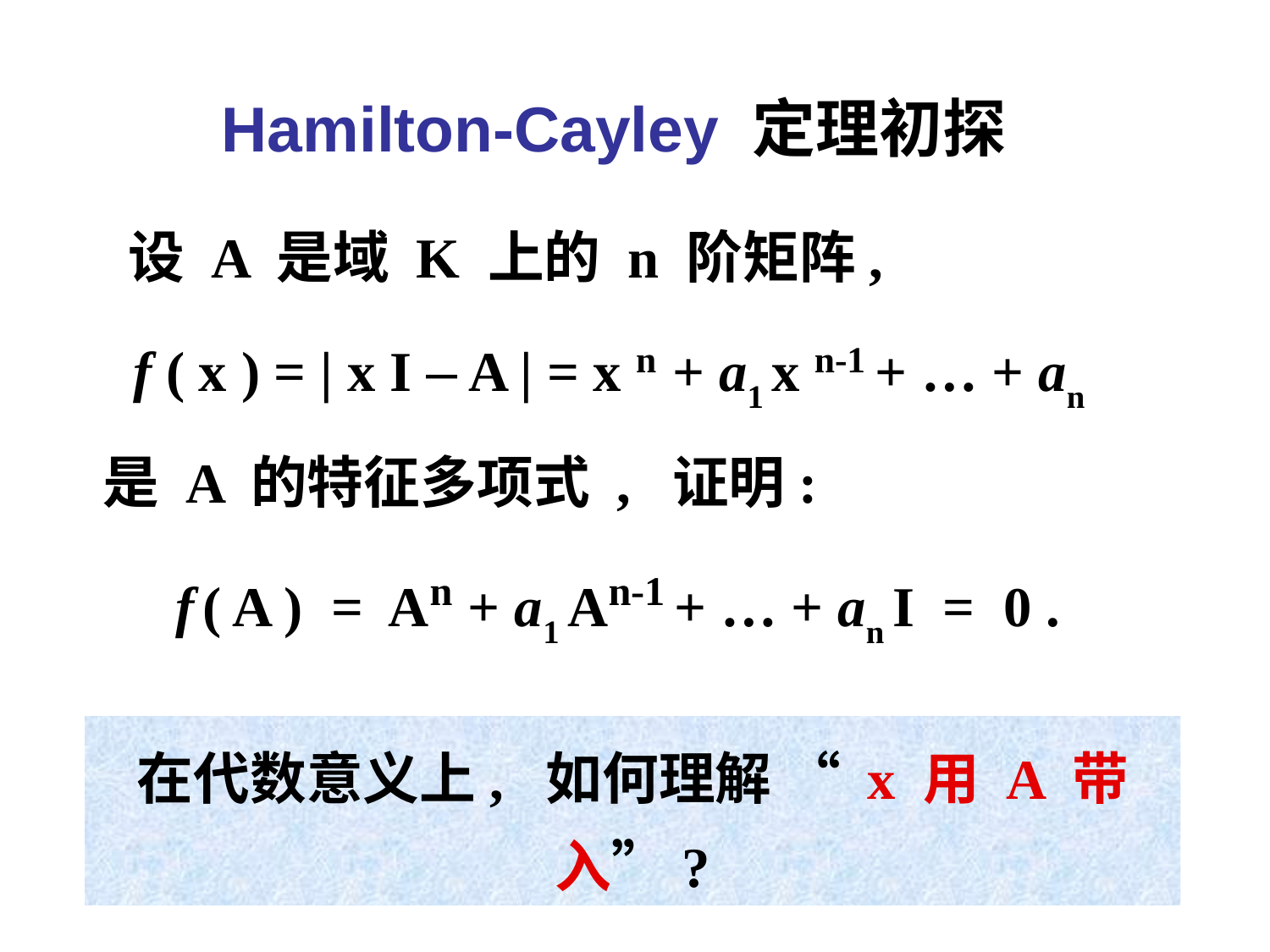

Hamilton-Cayley 定理初探

   设 A 是域 K 上的 n 阶矩阵,
    f ( x ) = | x I – A | = x n + a1 x n-1 + … + an
 是 A 的特征多项式 ,  证明:
       f ( A )  =  An + a1 An-1 + … + an I  =  0 .

在代数意义上,  如何理解 “ x 用 A 带入”?